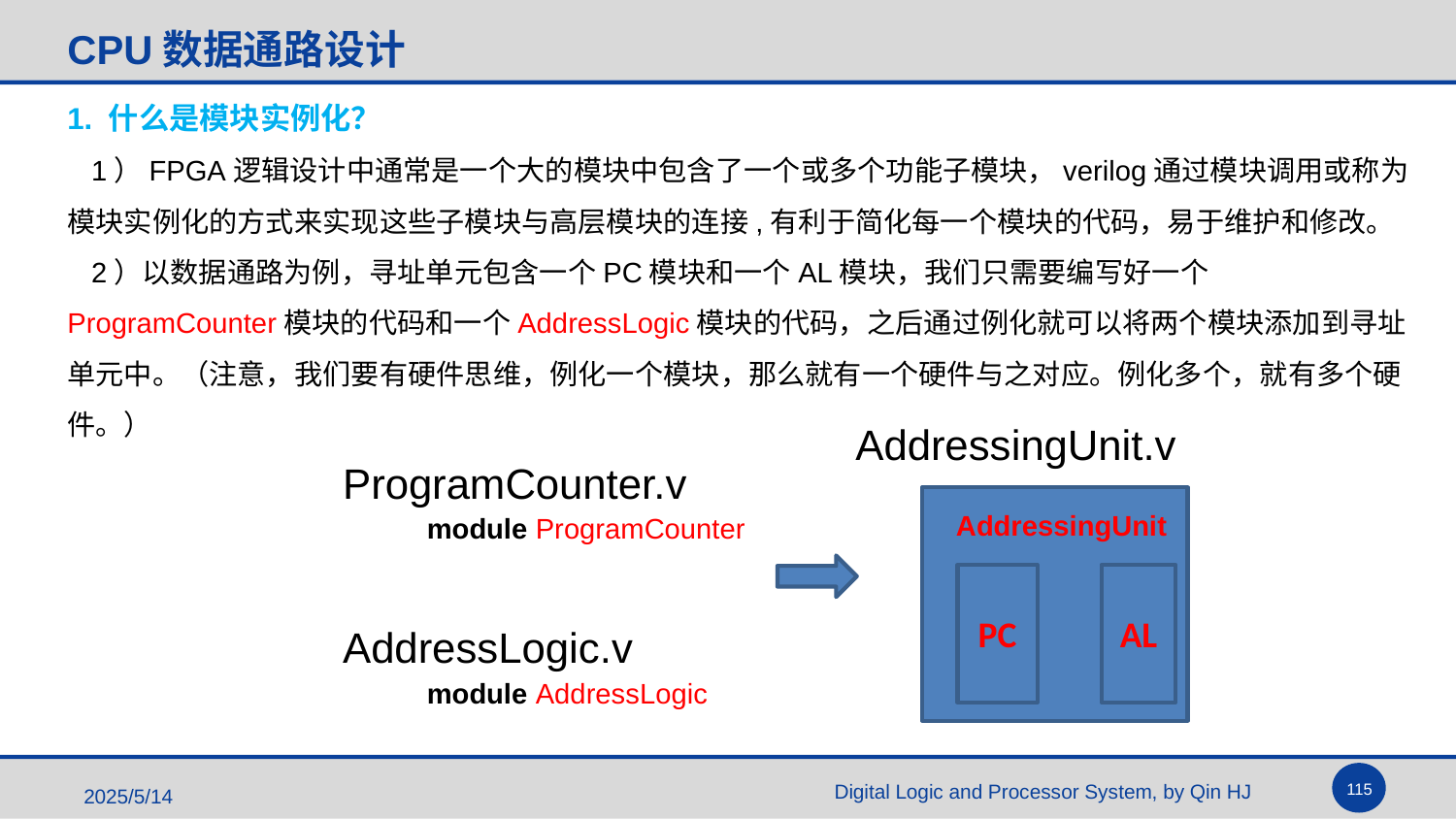

# CPU数据通路设计
1. 什么是模块实例化？
   1）FPGA逻辑设计中通常是一个大的模块中包含了一个或多个功能子模块，verilog通过模块调用或称为模块实例化的方式来实现这些子模块与高层模块的连接,有利于简化每一个模块的代码，易于维护和修改。
   2）以数据通路为例，寻址单元包含一个PC模块和一个AL模块，我们只需要编写好一个ProgramCounter模块的代码和一个AddressLogic模块的代码，之后通过例化就可以将两个模块添加到寻址单元中。（注意，我们要有硬件思维，例化一个模块，那么就有一个硬件与之对应。例化多个，就有多个硬件。）

AddressingUnit.v
ProgramCounter.v

AddressingUnit
module ProgramCounter

PC
AL
AddressLogic.v
module AddressLogic
115
2025/5/14